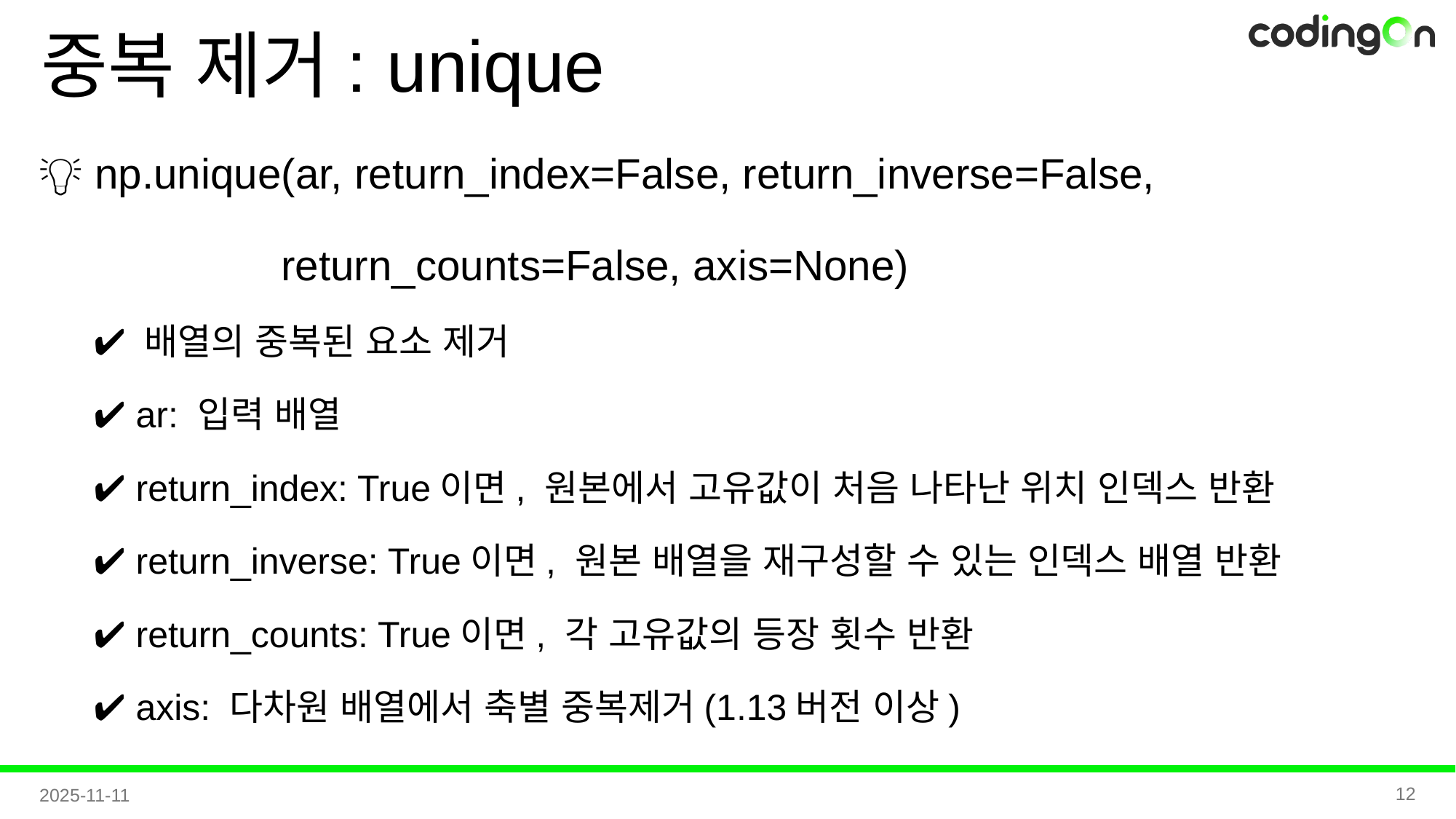

# 중복 제거: unique
💡 np.unique(ar, return_index=False, return_inverse=False,
		  return_counts=False, axis=None)
✔️ 배열의 중복된 요소 제거
✔️ ar: 입력 배열
✔️ return_index: True이면, 원본에서 고유값이 처음 나타난 위치 인덱스 반환
✔️ return_inverse: True이면, 원본 배열을 재구성할 수 있는 인덱스 배열 반환
✔️ return_counts: True이면, 각 고유값의 등장 횟수 반환
✔️ axis: 다차원 배열에서 축별 중복제거(1.13버전 이상)
12
2025-11-11